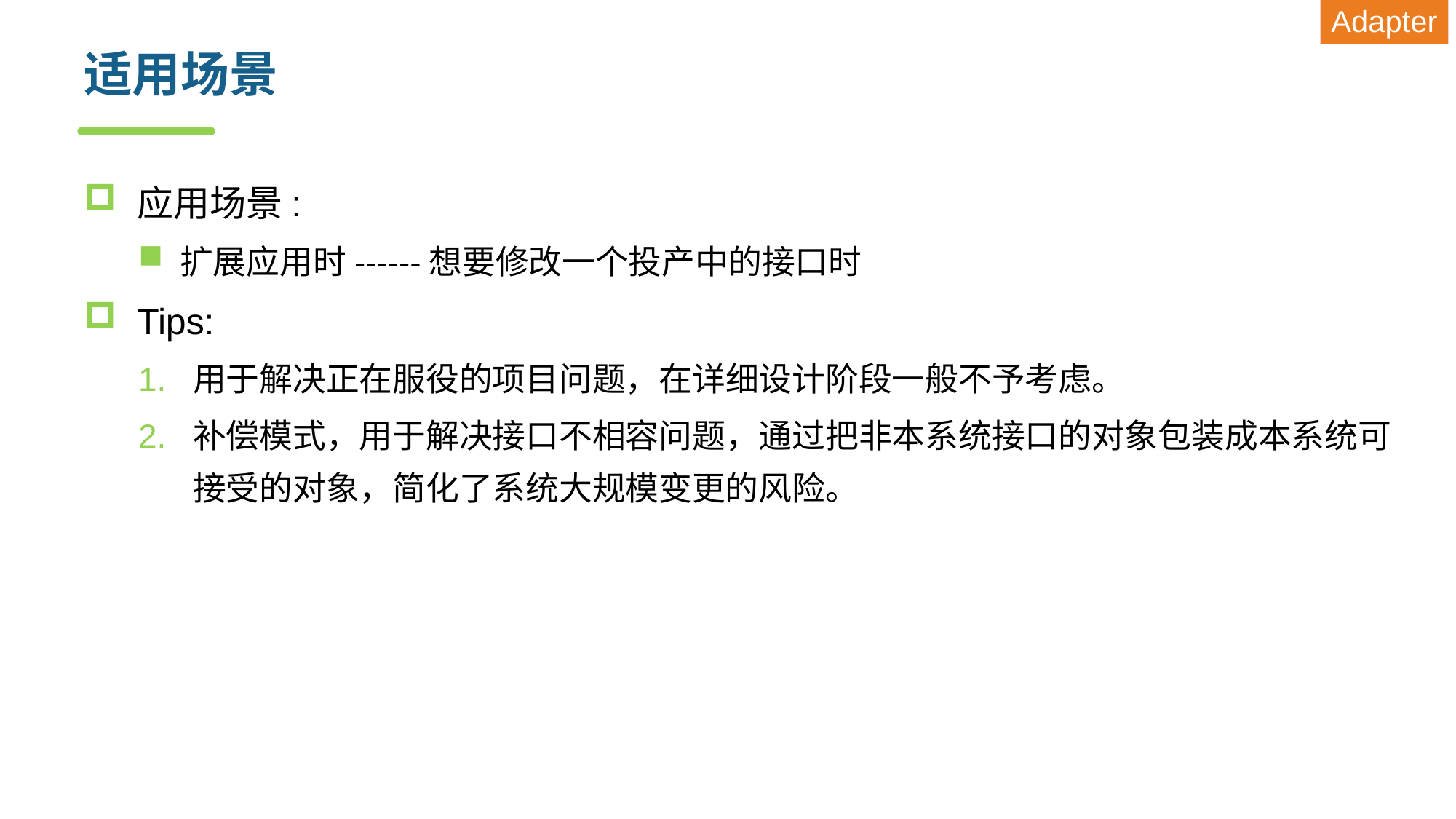

Adapter
# 适用场景
应用场景:
扩展应用时------想要修改一个投产中的接口时
Tips:
用于解决正在服役的项目问题，在详细设计阶段一般不予考虑。
补偿模式，用于解决接口不相容问题，通过把非本系统接口的对象包装成本系统可接受的对象，简化了系统大规模变更的风险。
87